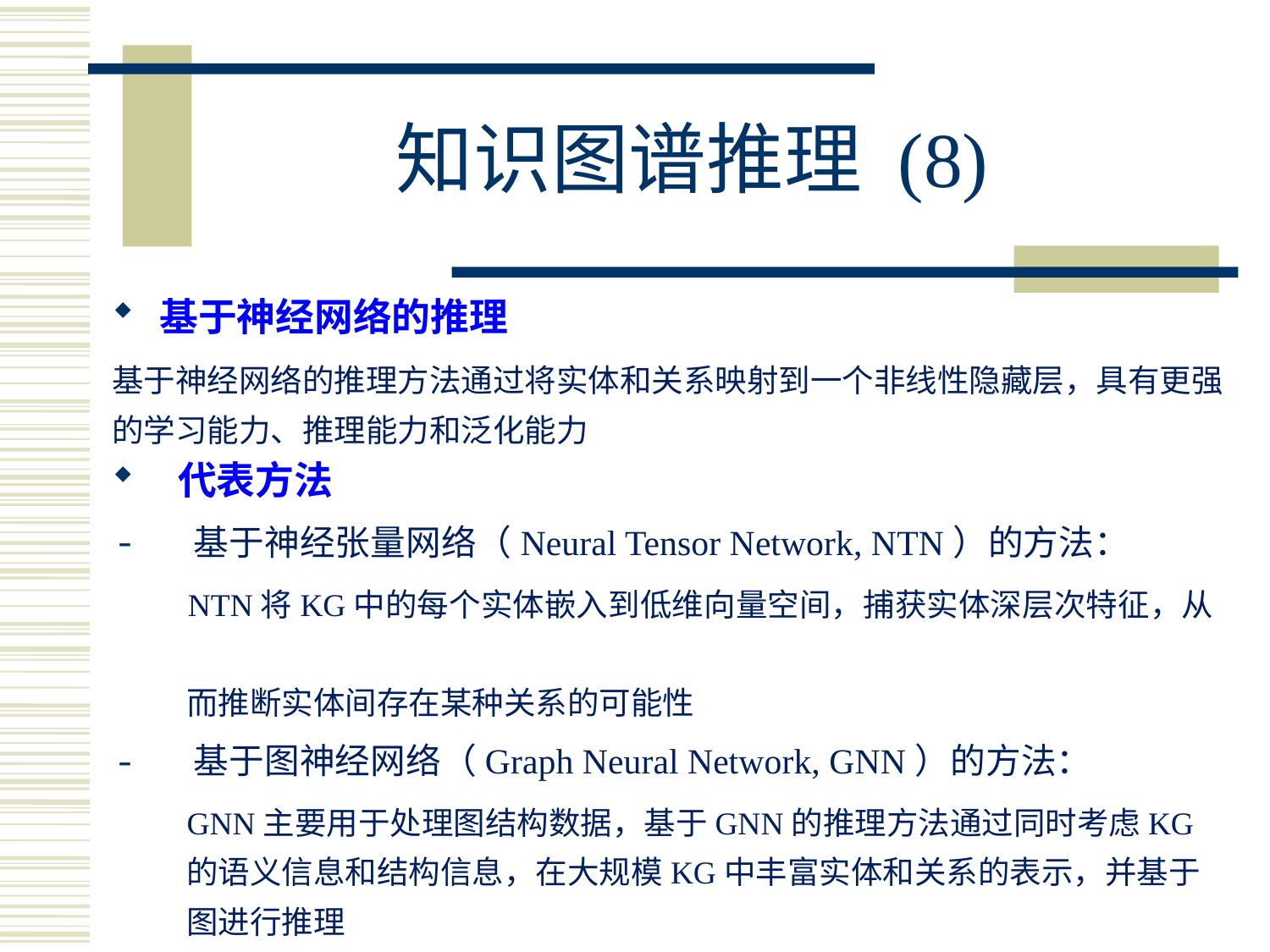

知识图谱推理 (8)
基于神经网络的推理
基于神经网络的推理方法通过将实体和关系映射到一个非线性隐藏层，具有更强的学习能力、推理能力和泛化能力
 代表方法
   基于神经张量网络（Neural Tensor Network, NTN）的方法：
         NTN将KG中的每个实体嵌入到低维向量空间，捕获实体深层次特征，从
         而推断实体间存在某种关系的可能性
   基于图神经网络（Graph Neural Network, GNN）的方法：
         GNN主要用于处理图结构数据，基于GNN的推理方法通过同时考虑KG
         的语义信息和结构信息，在大规模KG中丰富实体和关系的表示，并基于
         图进行推理